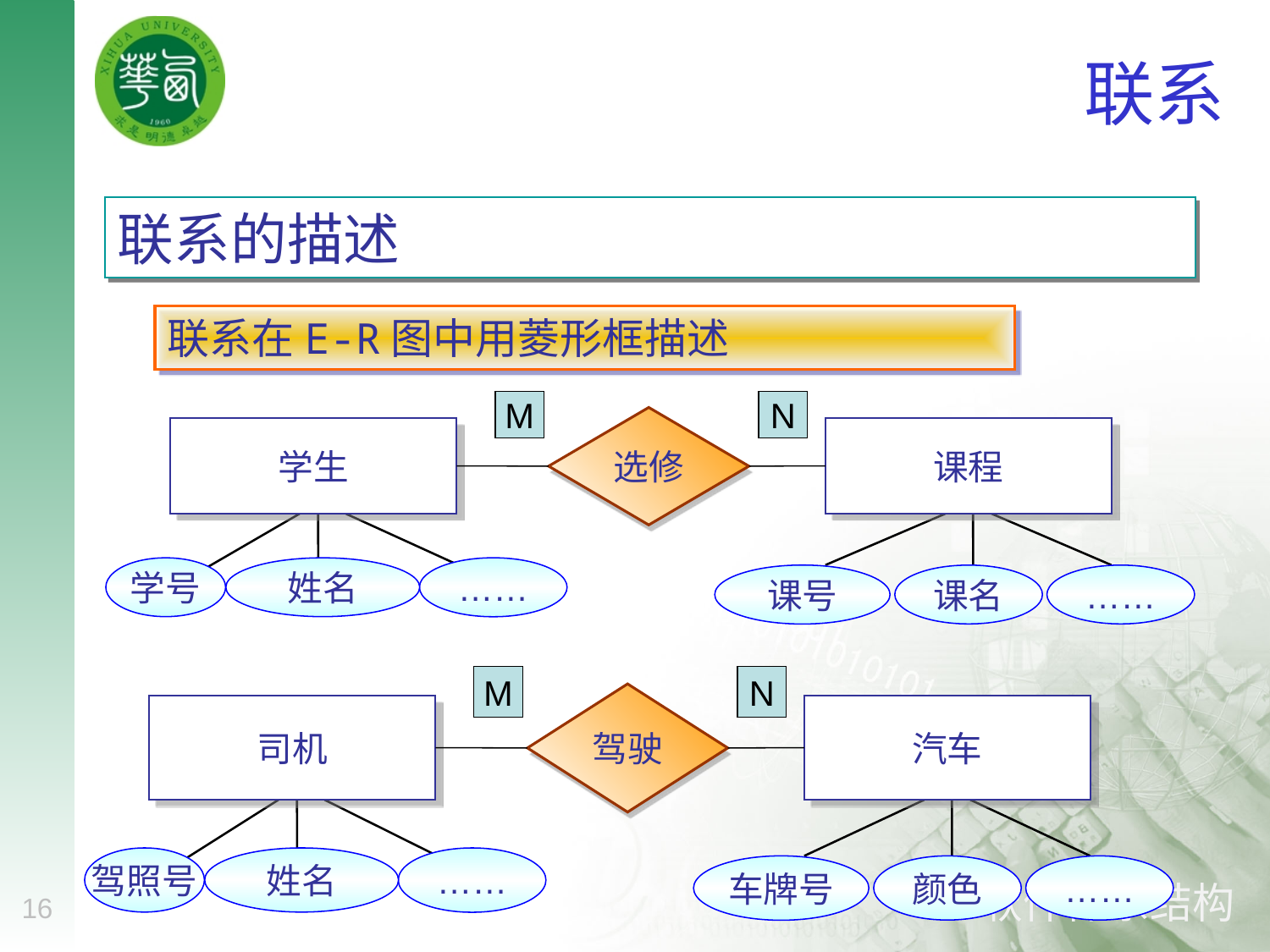

# 联系
联系的描述
联系在E-R图中用菱形框描述
M
N
选修
学生
课程

学号
姓名
……
课号
课名
……
M
N
驾驶
司机
汽车

驾照号
姓名
……
车牌号
颜色
……
16